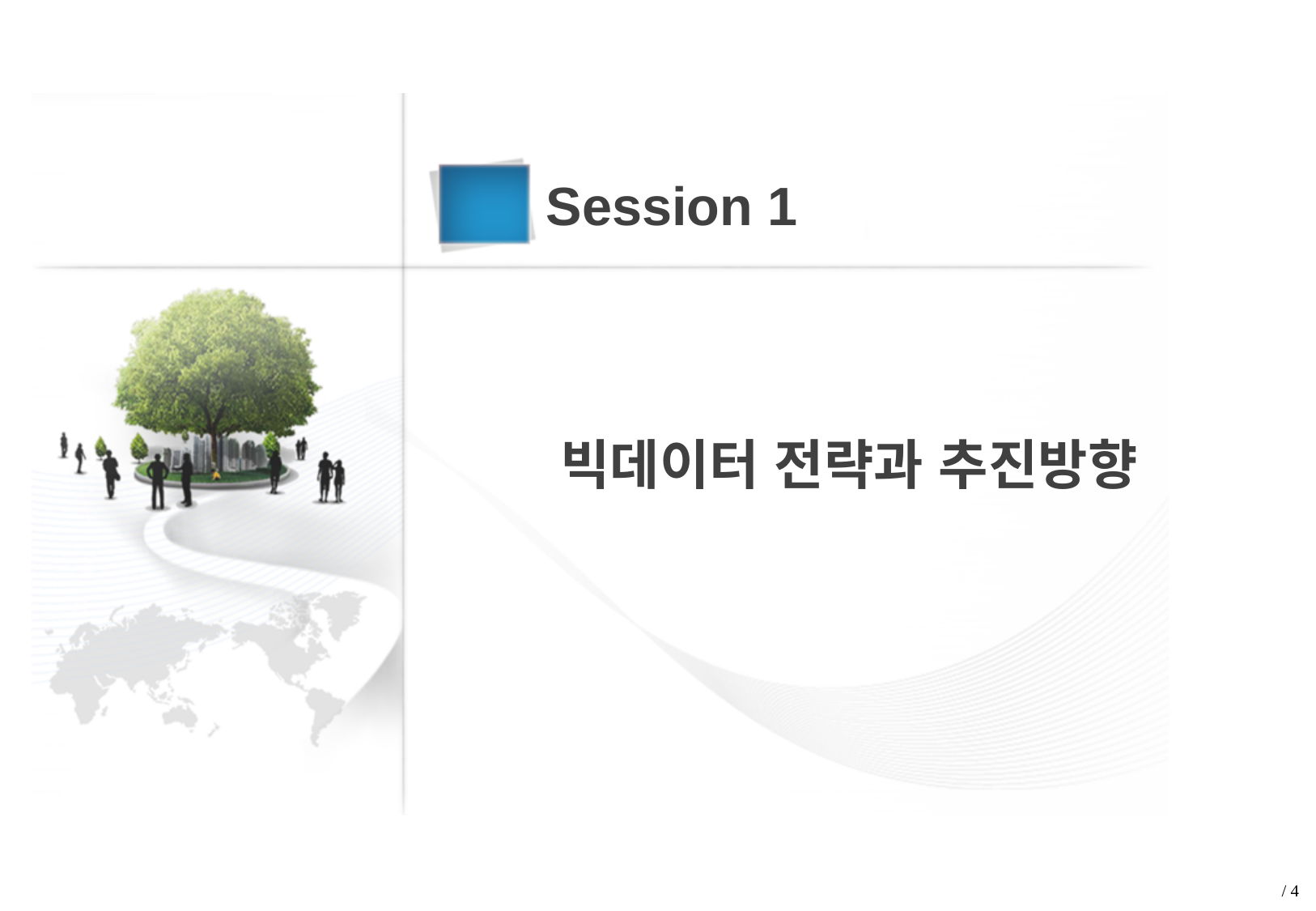

Session 1
빅데이터 전략과 추진방향
/ 4